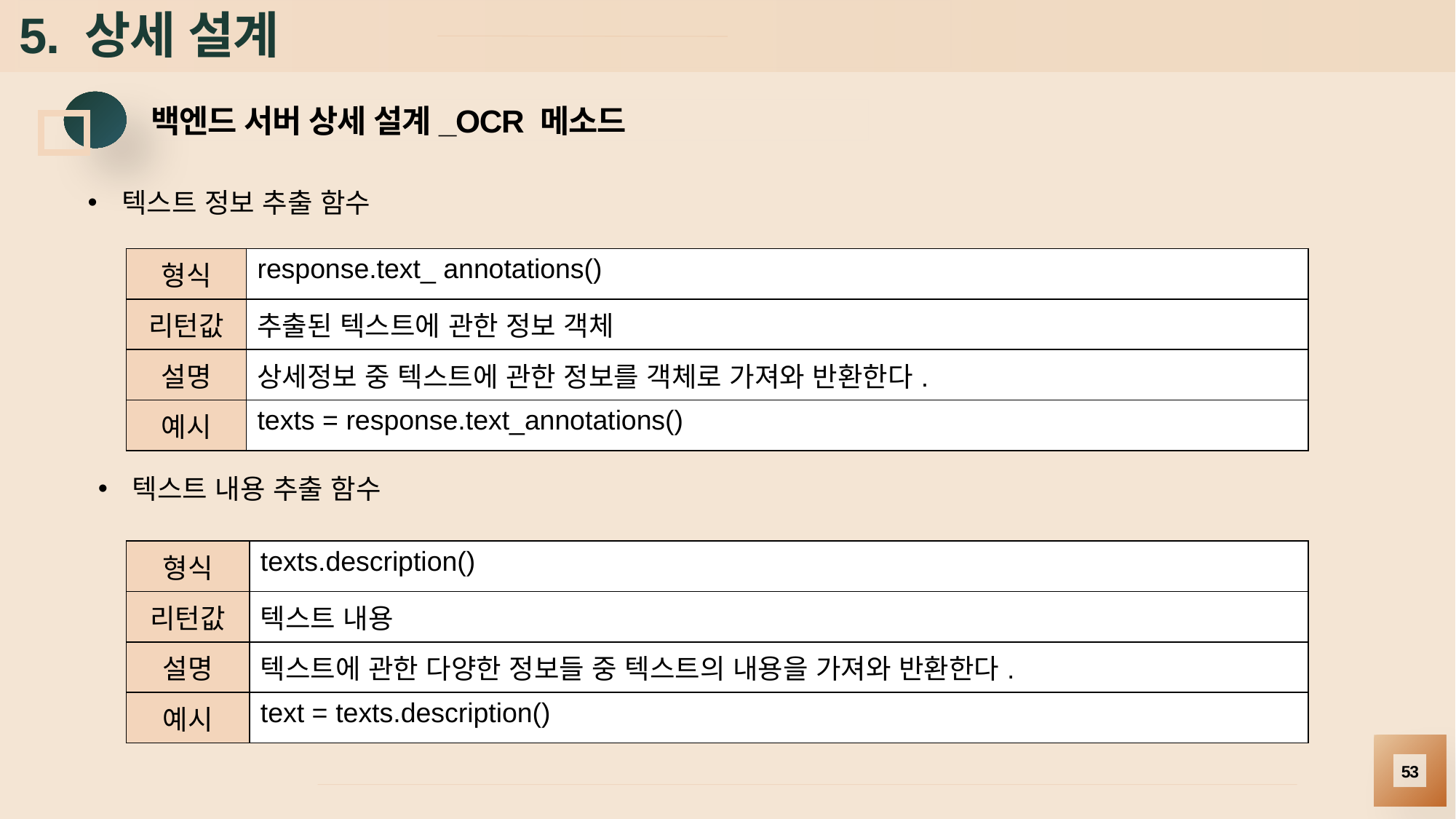

# 5. 상세 설계

백엔드 서버 상세 설계_OCR 메소드

텍스트 정보 추출 함수
| 형식 | response.text\_ annotations() |
| --- | --- |
| 리턴값 | 추출된 텍스트에 관한 정보 객체 |
| 설명 | 상세정보 중 텍스트에 관한 정보를 객체로 가져와 반환한다. |
| 예시 | texts = response.text\_annotations() |
텍스트 내용 추출 함수
| 형식 | texts.description() |
| --- | --- |
| 리턴값 | 텍스트 내용 |
| 설명 | 텍스트에 관한 다양한 정보들 중 텍스트의 내용을 가져와 반환한다. |
| 예시 | text = texts.description() |
53